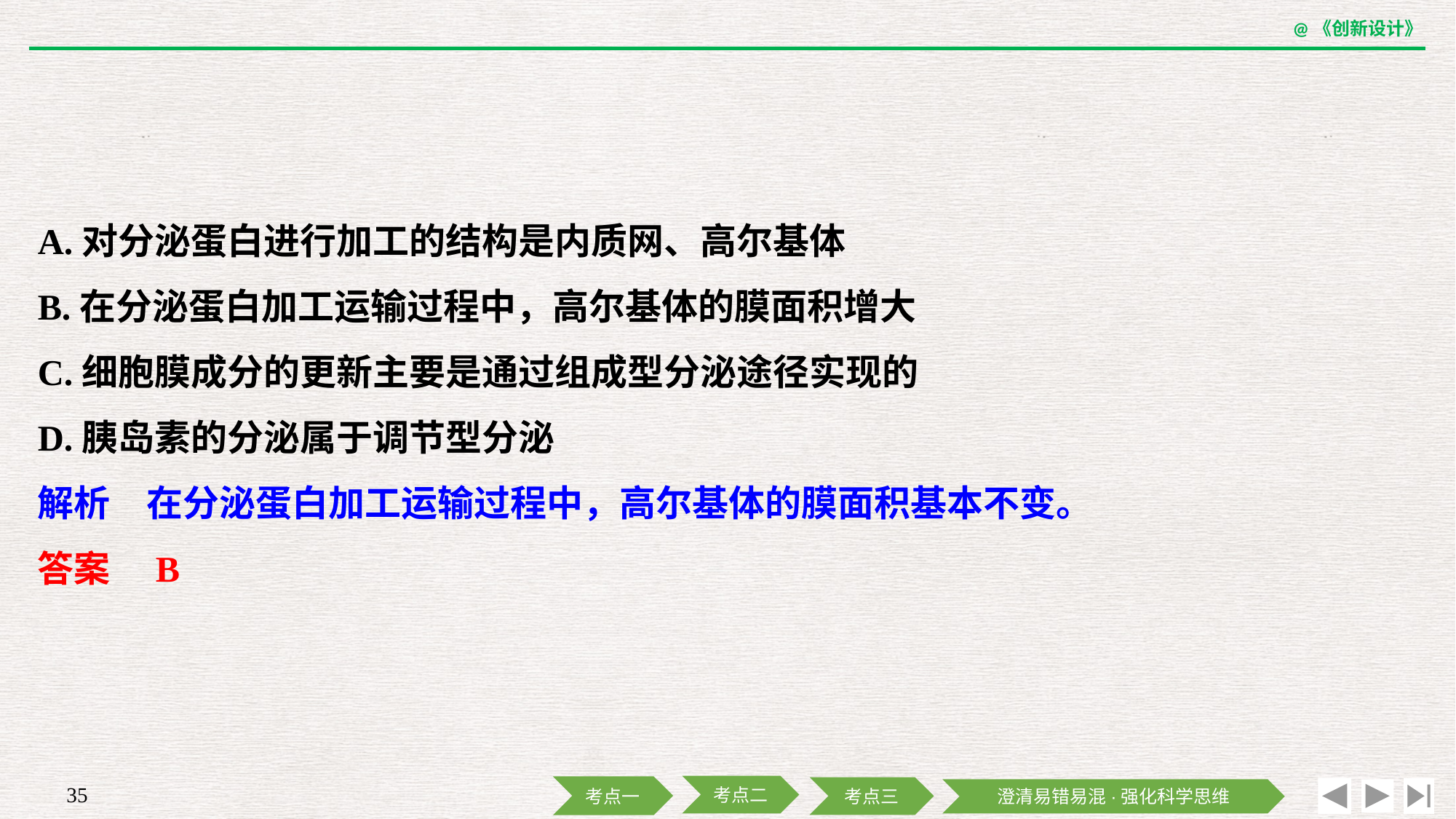

A.对分泌蛋白进行加工的结构是内质网、高尔基体
B.在分泌蛋白加工运输过程中，高尔基体的膜面积增大
C.细胞膜成分的更新主要是通过组成型分泌途径实现的
D.胰岛素的分泌属于调节型分泌
解析　在分泌蛋白加工运输过程中，高尔基体的膜面积基本不变。
答案　B